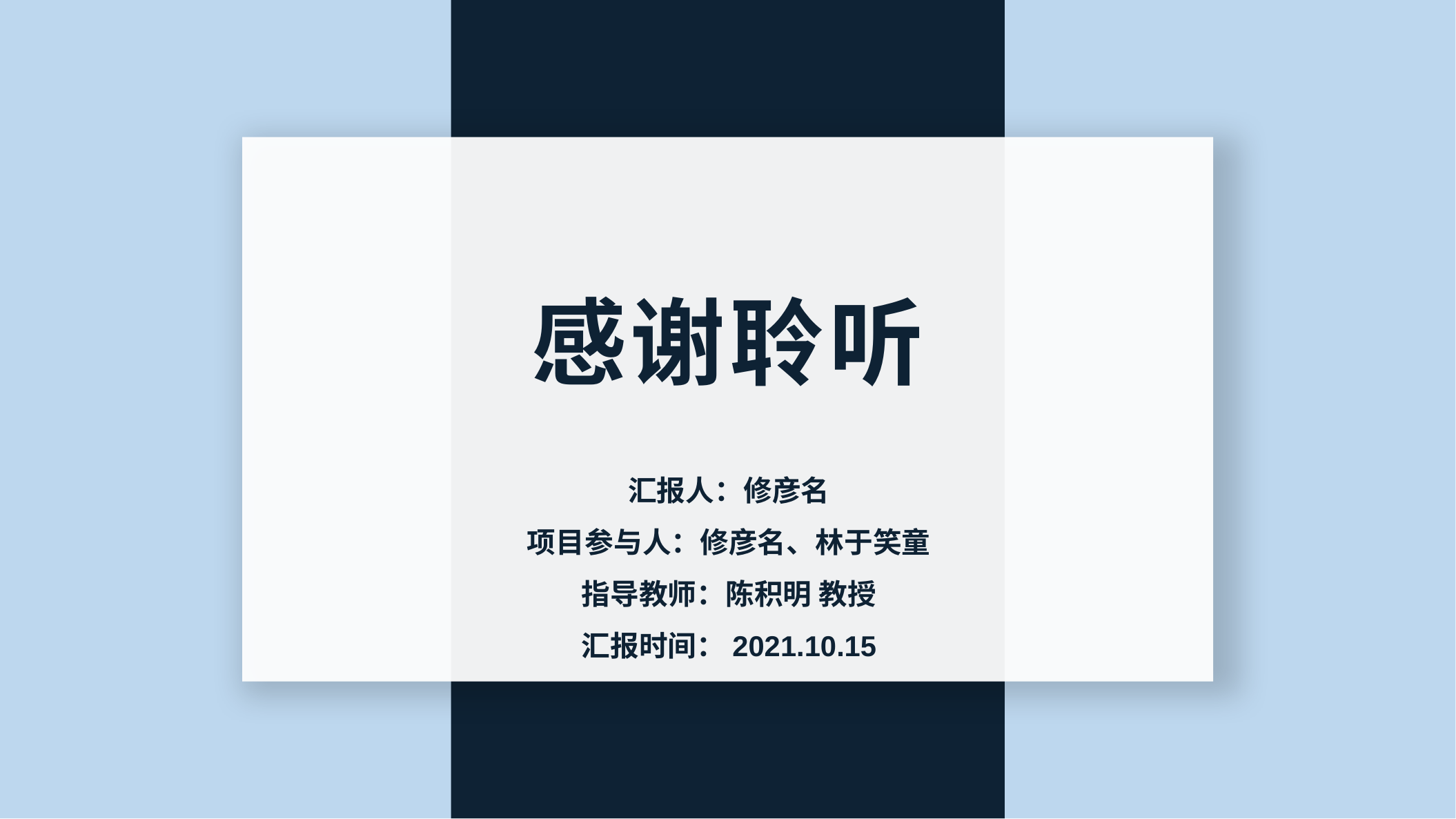

感谢聆听
汇报人：修彦名
项目参与人：修彦名、林于笑童
指导教师：陈积明 教授
汇报时间：2021.10.15